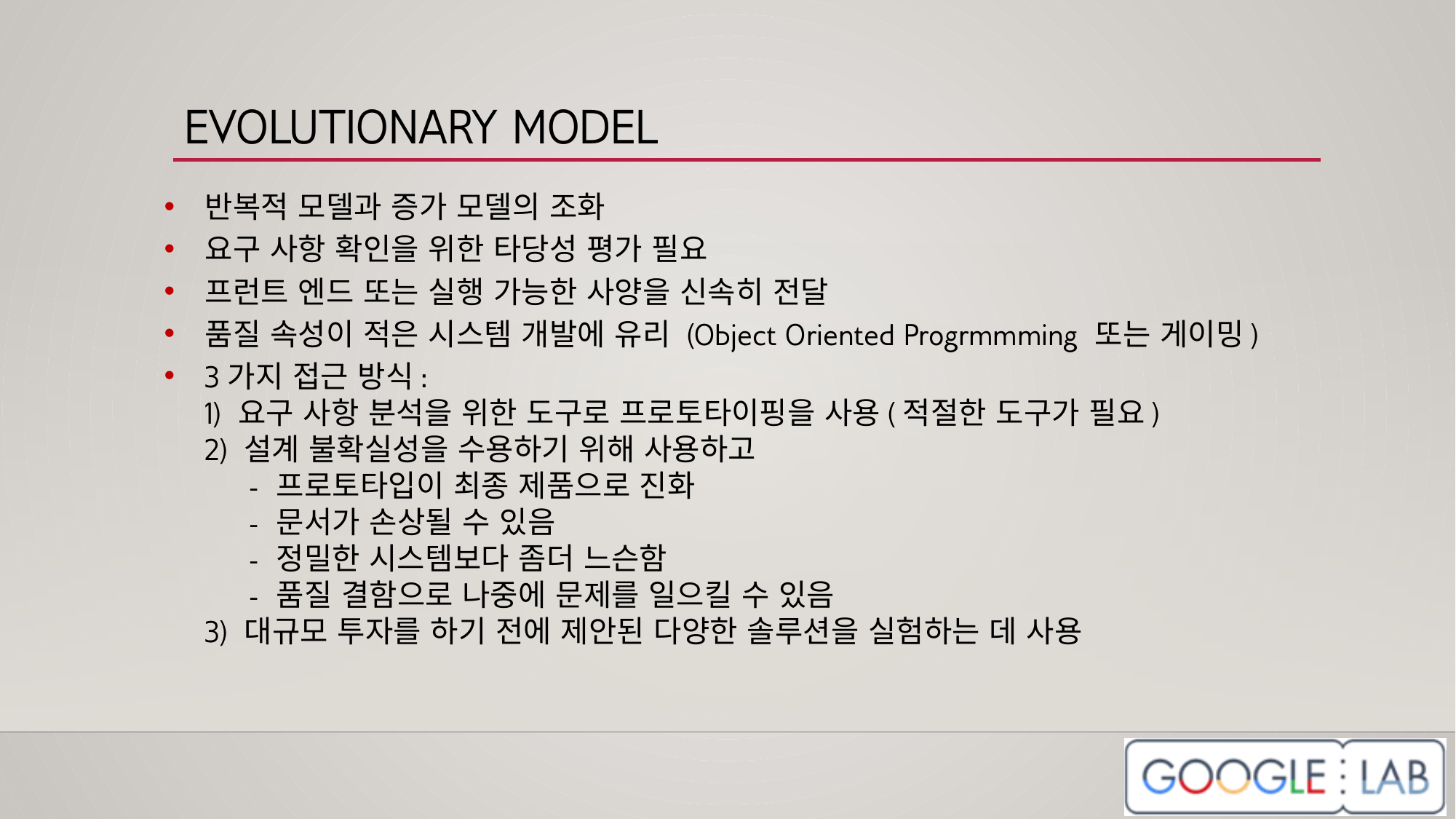

# EVOLUTIONARY MODEL
반복적 모델과 증가 모델의 조화
요구 사항 확인을 위한 타당성 평가 필요
프런트 엔드 또는 실행 가능한 사양을 신속히 전달
품질 속성이 적은 시스템 개발에 유리 (Object Oriented Progrmmming 또는 게이밍)
3가지 접근 방식:
1) 요구 사항 분석을 위한 도구로 프로토타이핑을 사용(적절한 도구가 필요)
2) 설계 불확실성을 수용하기 위해 사용하고
    - 프로토타입이 최종 제품으로 진화
    - 문서가 손상될 수 있음
    - 정밀한 시스템보다 좀더 느슨함
    - 품질 결함으로 나중에 문제를 일으킬 수 있음
3) 대규모 투자를 하기 전에 제안된 다양한 솔루션을 실험하는 데 사용